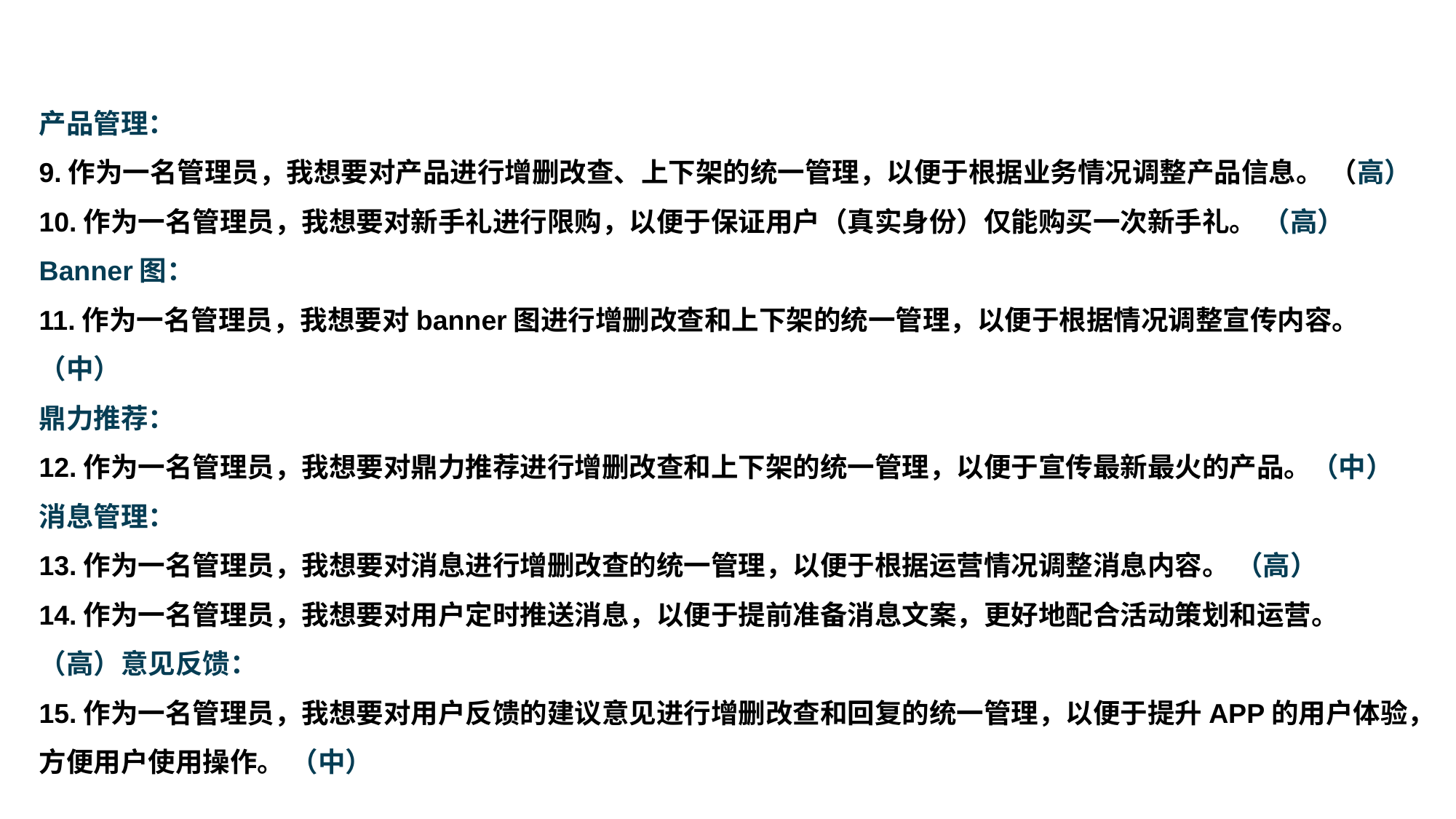

产品管理：
9.作为一名管理员，我想要对产品进行增删改查、上下架的统一管理，以便于根据业务情况调整产品信息。 （高）
10.作为一名管理员，我想要对新手礼进行限购，以便于保证用户（真实身份）仅能购买一次新手礼。 （高）
Banner图：
11.作为一名管理员，我想要对banner图进行增删改查和上下架的统一管理，以便于根据情况调整宣传内容。 （中）
鼎力推荐：
12.作为一名管理员，我想要对鼎力推荐进行增删改查和上下架的统一管理，以便于宣传最新最火的产品。（中）
消息管理：
13.作为一名管理员，我想要对消息进行增删改查的统一管理，以便于根据运营情况调整消息内容。 （高）
14.作为一名管理员，我想要对用户定时推送消息，以便于提前准备消息文案，更好地配合活动策划和运营。（高）意见反馈：
15.作为一名管理员，我想要对用户反馈的建议意见进行增删改查和回复的统一管理，以便于提升APP的用户体验，方便用户使用操作。 （中）